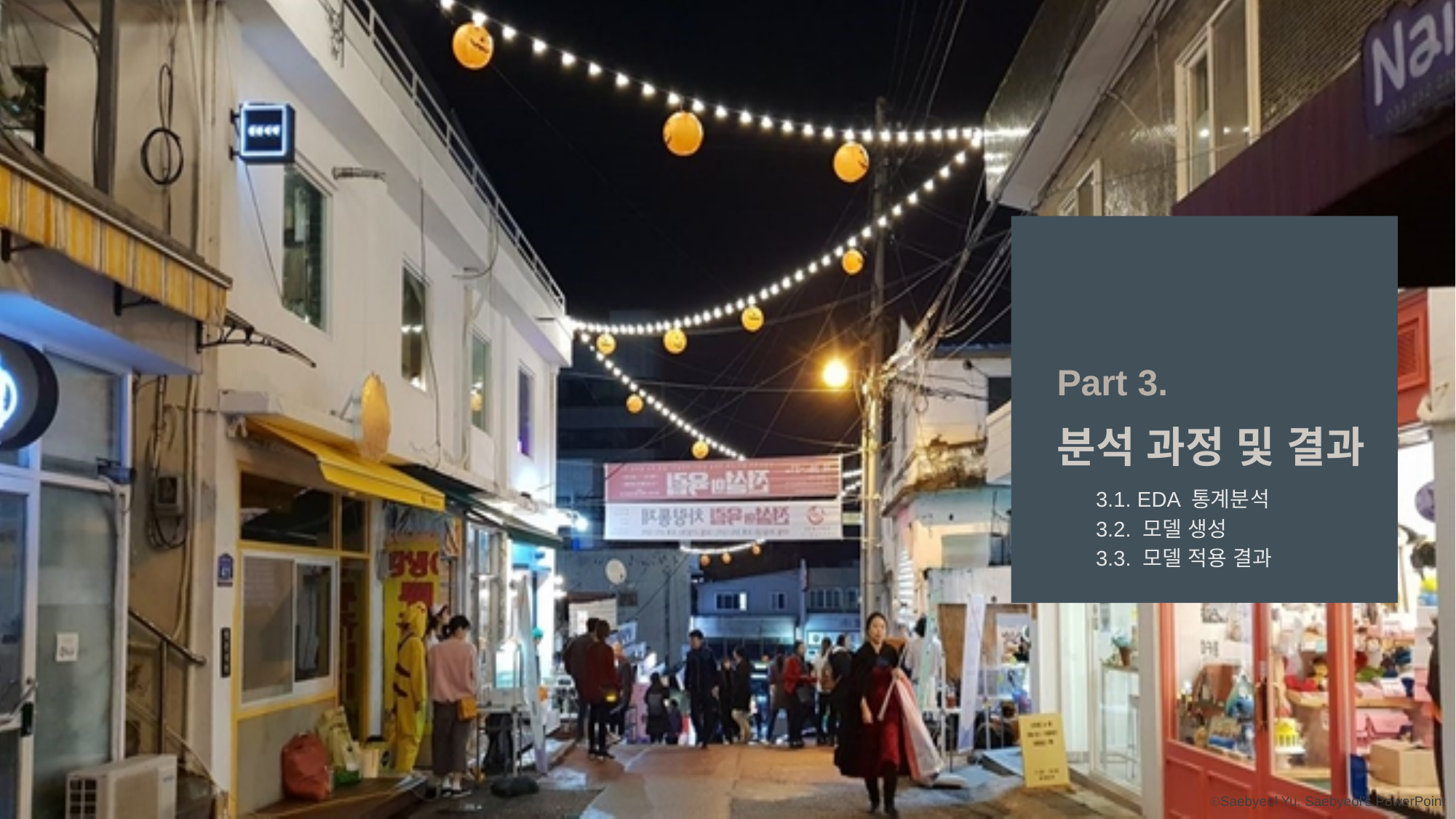

Part 3.
분석 과정 및 결과
3.1. EDA 통계분석
3.2. 모델 생성
3.3. 모델 적용 결과